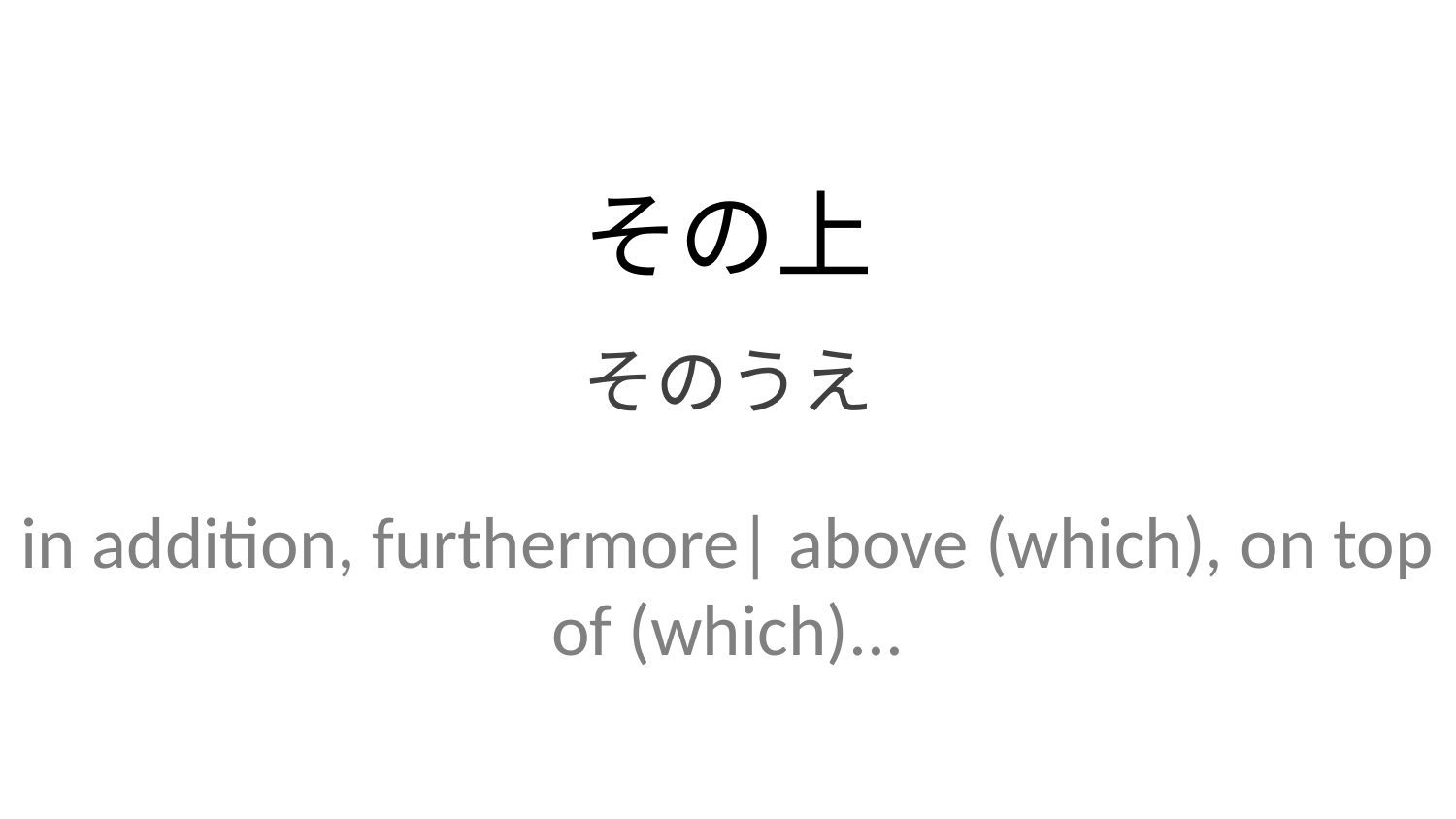

その上

そのうえ
in addition, furthermore| above (which), on top of (which)...